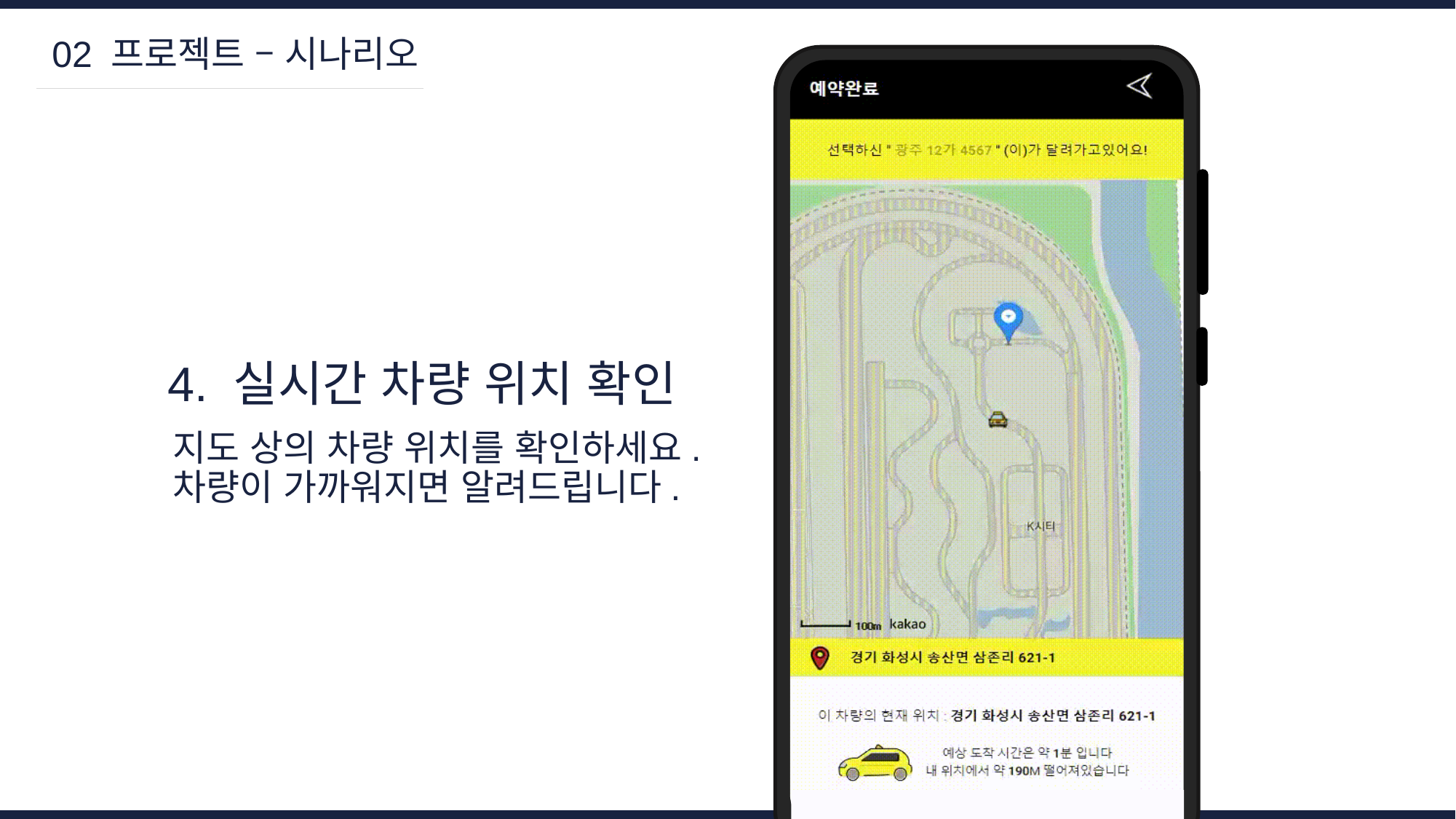

02 프로젝트 – 시나리오

4. 실시간 차량 위치 확인
지도 상의 차량 위치를 확인하세요.
차량이 가까워지면 알려드립니다.